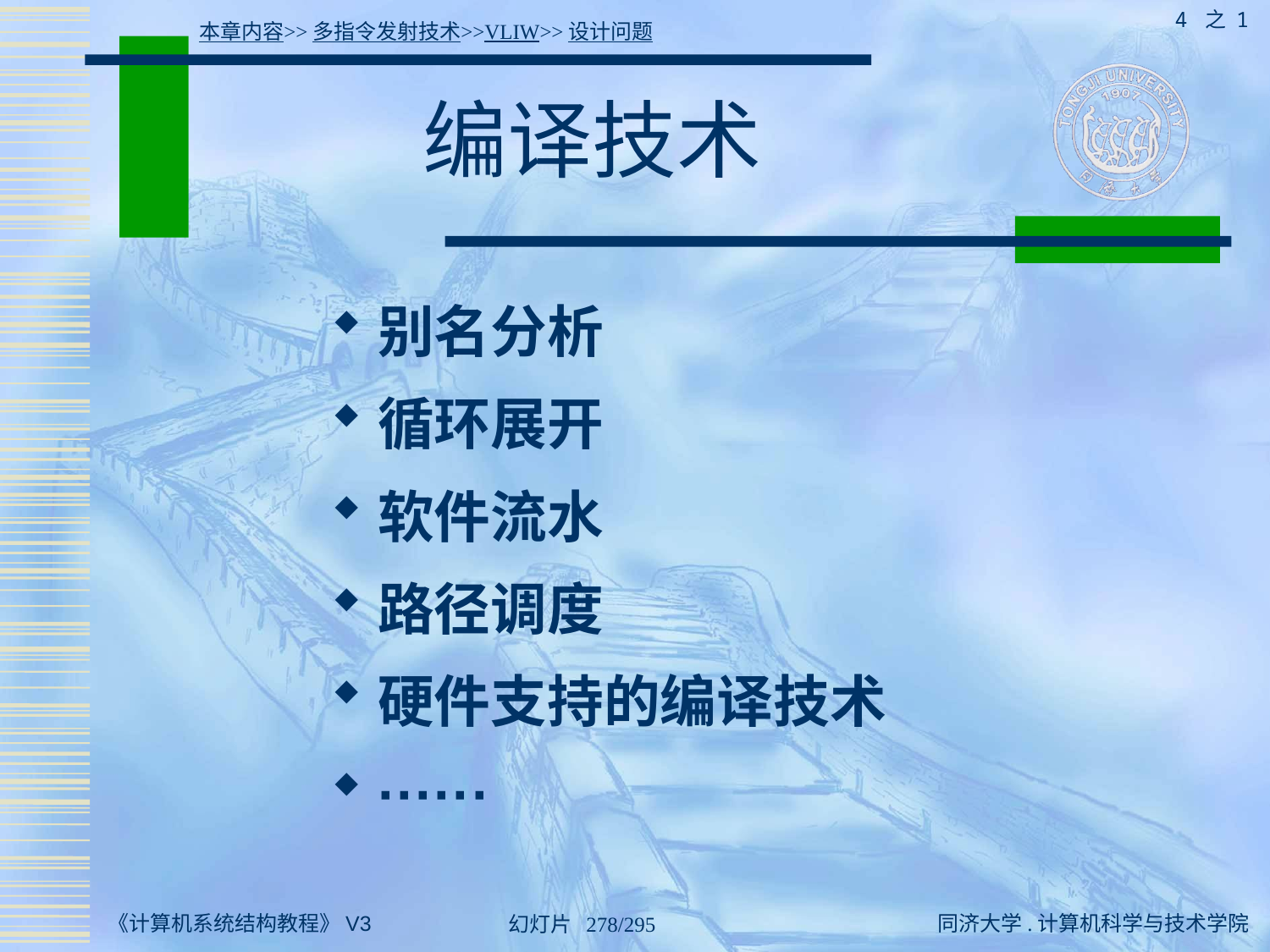

4 之 1
本章内容>>多指令发射技术>>VLIW>>设计问题
# 编译技术
别名分析
循环展开
软件流水
路径调度
硬件支持的编译技术
······